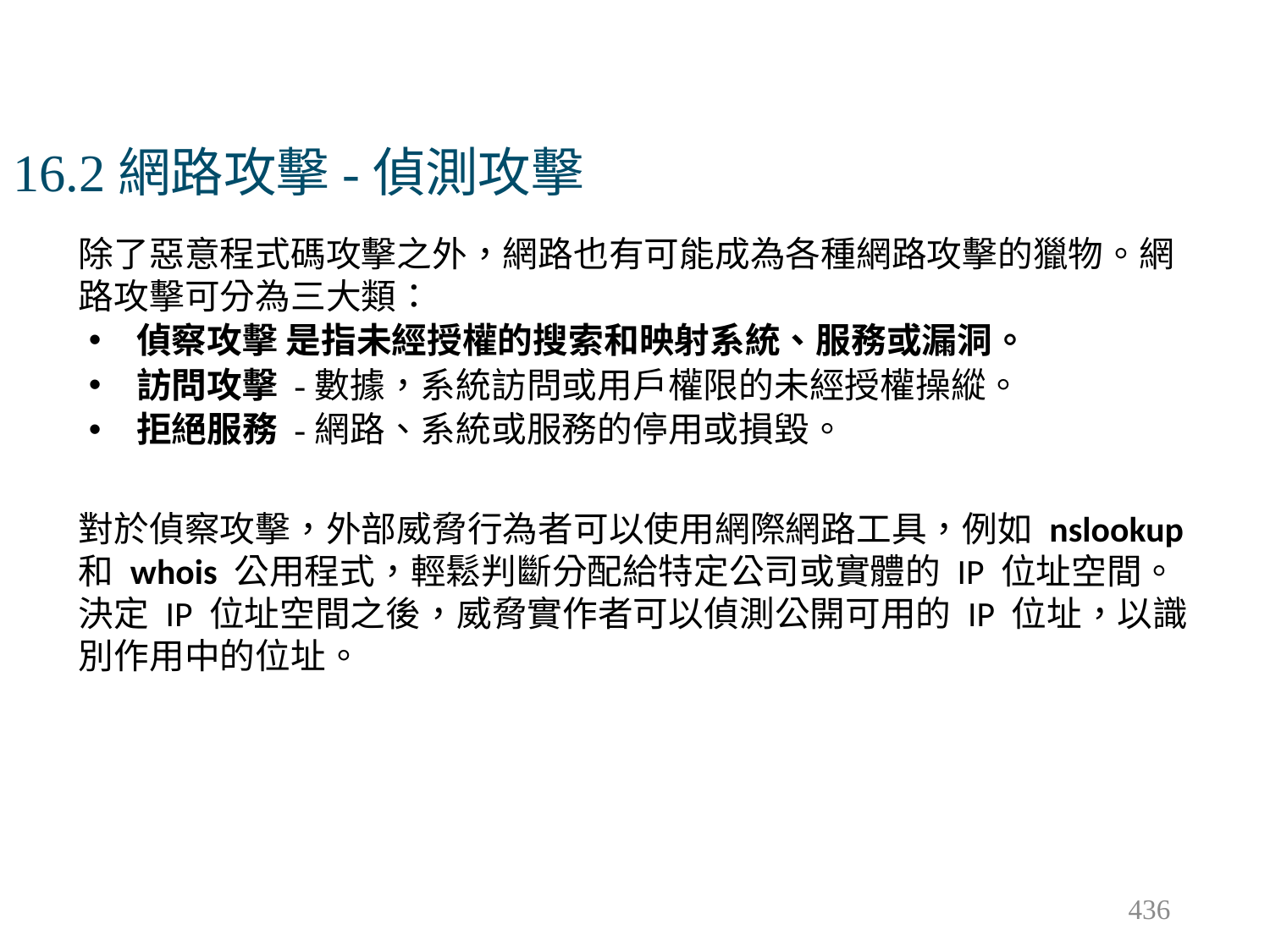

# 16.2網路攻擊-偵測攻擊
除了惡意程式碼攻擊之外，網路也有可能成為各種網路攻擊的獵物。網路攻擊可分為三大類：
偵察攻擊 是指未經授權的搜索和映射系統、服務或漏洞。
訪問攻擊 -數據，系統訪問或用戶權限的未經授權操縱。
拒絕服務 -網路、系統或服務的停用或損毀。

對於偵察攻擊，外部威脅行為者可以使用網際網路工具，例如 nslookup 和 whois 公用程式，輕鬆判斷分配給特定公司或實體的 IP 位址空間。決定 IP 位址空間之後，威脅實作者可以偵測公開可用的 IP 位址，以識別作用中的位址。
436